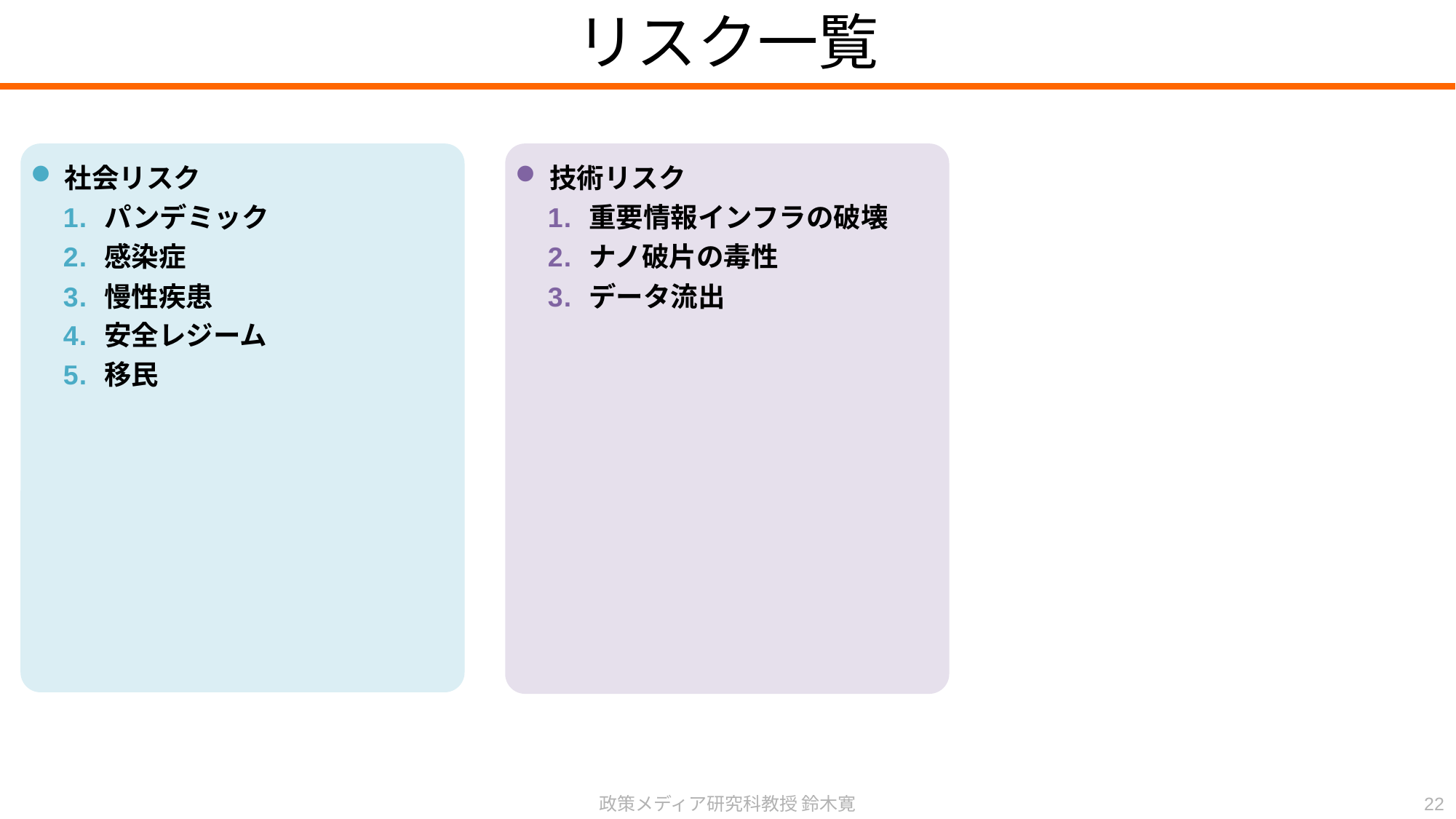

リスク一覧
社会リスク
パンデミック
感染症
慢性疾患
安全レジーム
移民
技術リスク
重要情報インフラの破壊
ナノ破片の毒性
データ流出
政策メディア研究科教授 鈴木寛
22